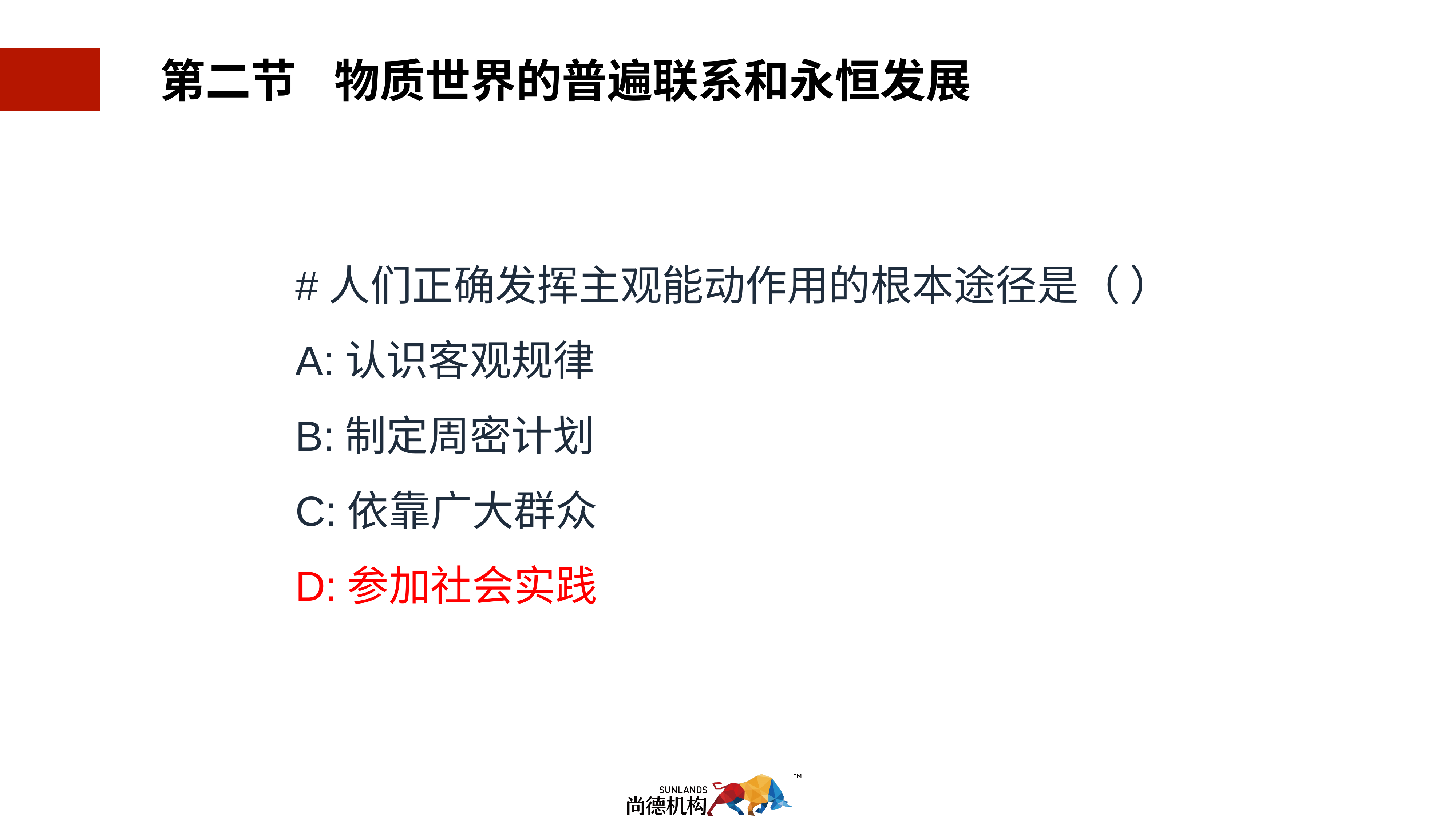

#人们正确发挥主观能动作用的根本途径是（ ）
A:认识客观规律
B:制定周密计划
C:依靠广大群众
D:参加社会实践